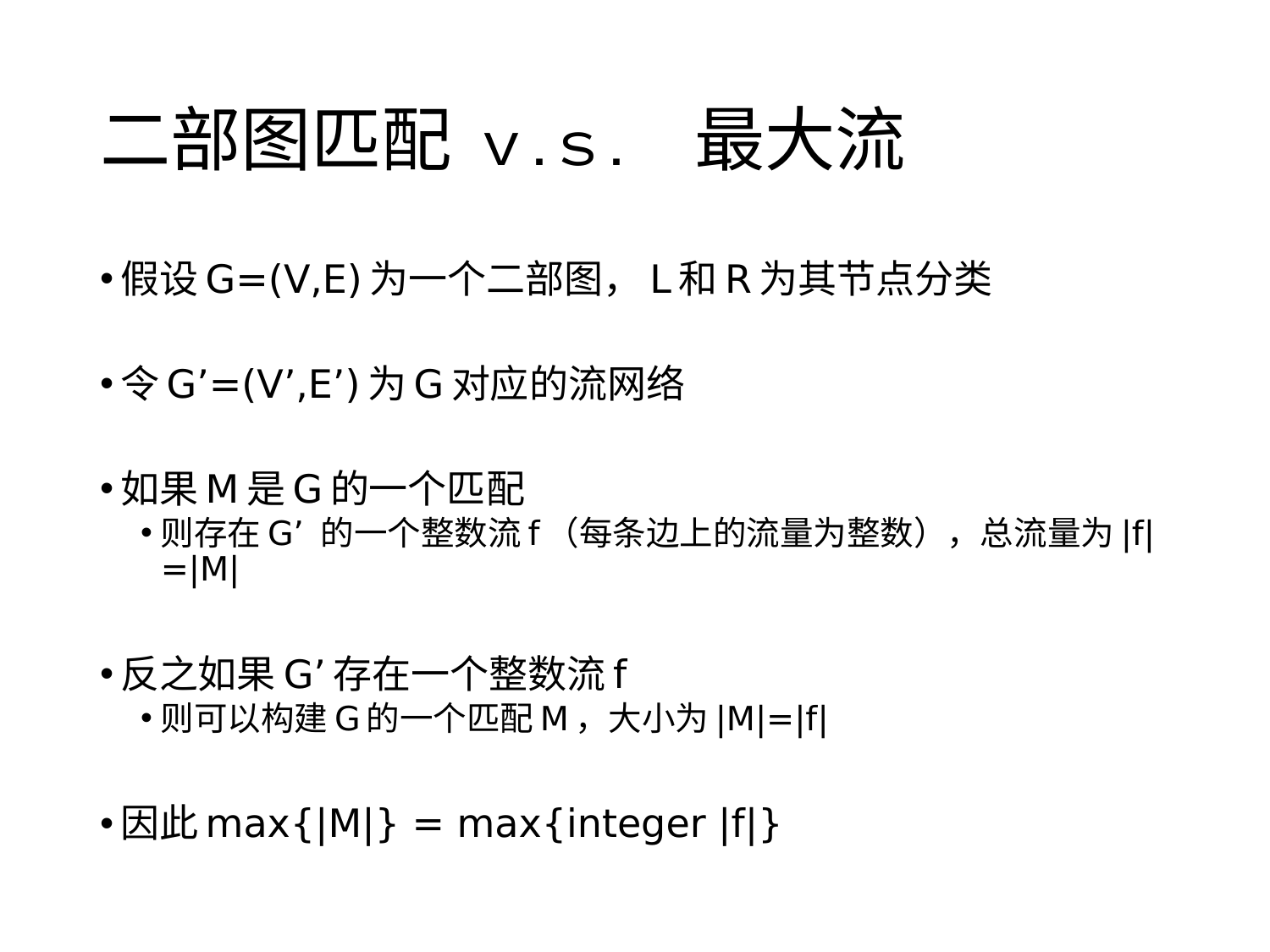

# 二部图匹配 v.s. 最大流
假设G=(V,E)为一个二部图，L和R为其节点分类

令G’=(V’,E’)为G对应的流网络

如果M是G的一个匹配
则存在G’ 的一个整数流f（每条边上的流量为整数），总流量为|f|=|M|

反之如果G’存在一个整数流f
则可以构建G的一个匹配M，大小为|M|=|f|

因此max{|M|} = max{integer |f|}